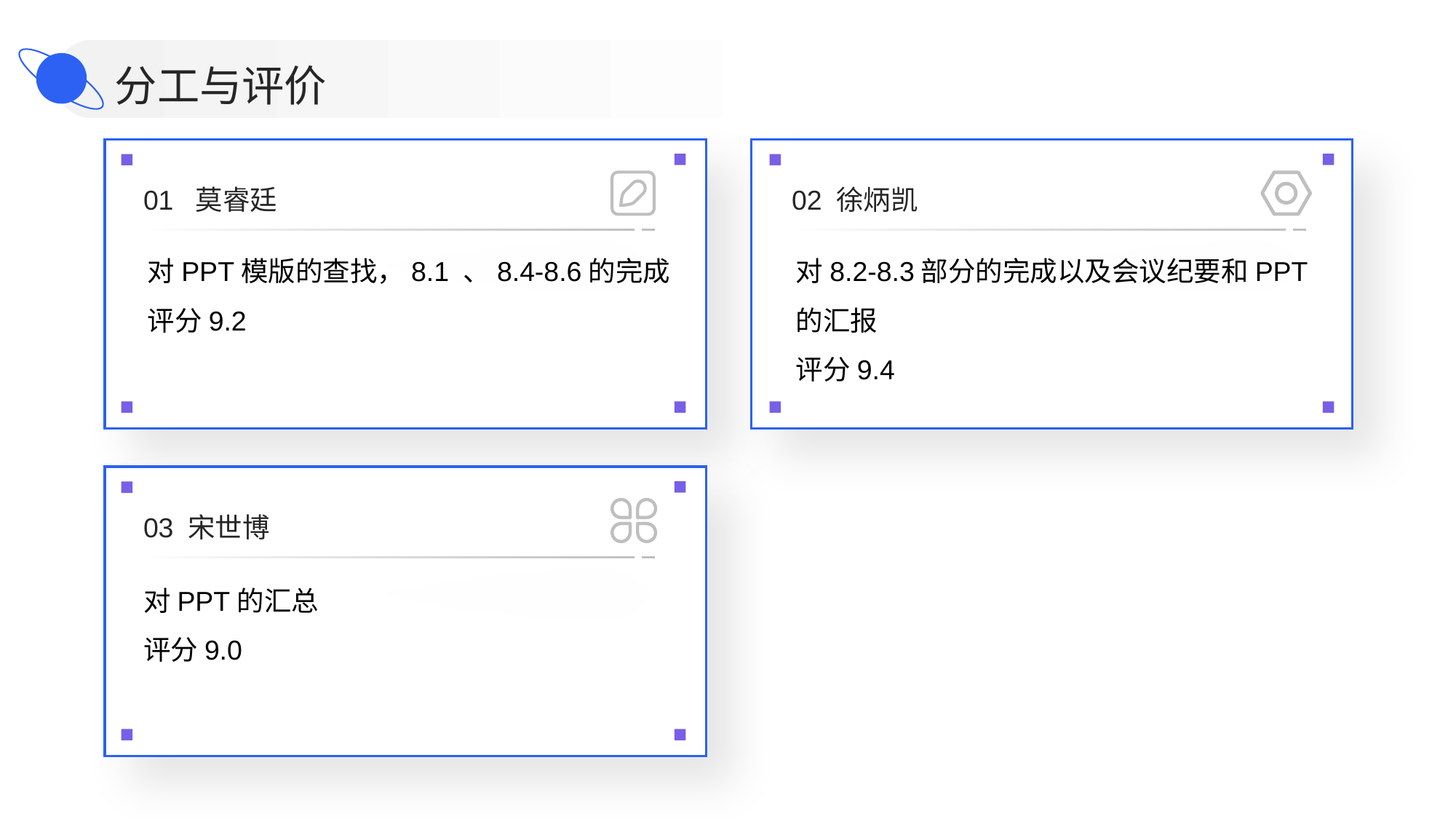

分工与评价

01  莫睿廷
02 徐炳凯

对PPT模版的查找，8.1 、8.4-8.6的完成
评分9.2
对8.2-8.3部分的完成以及会议纪要和PPT的汇报
评分9.4

03 宋世博

对PPT的汇总
评分9.0